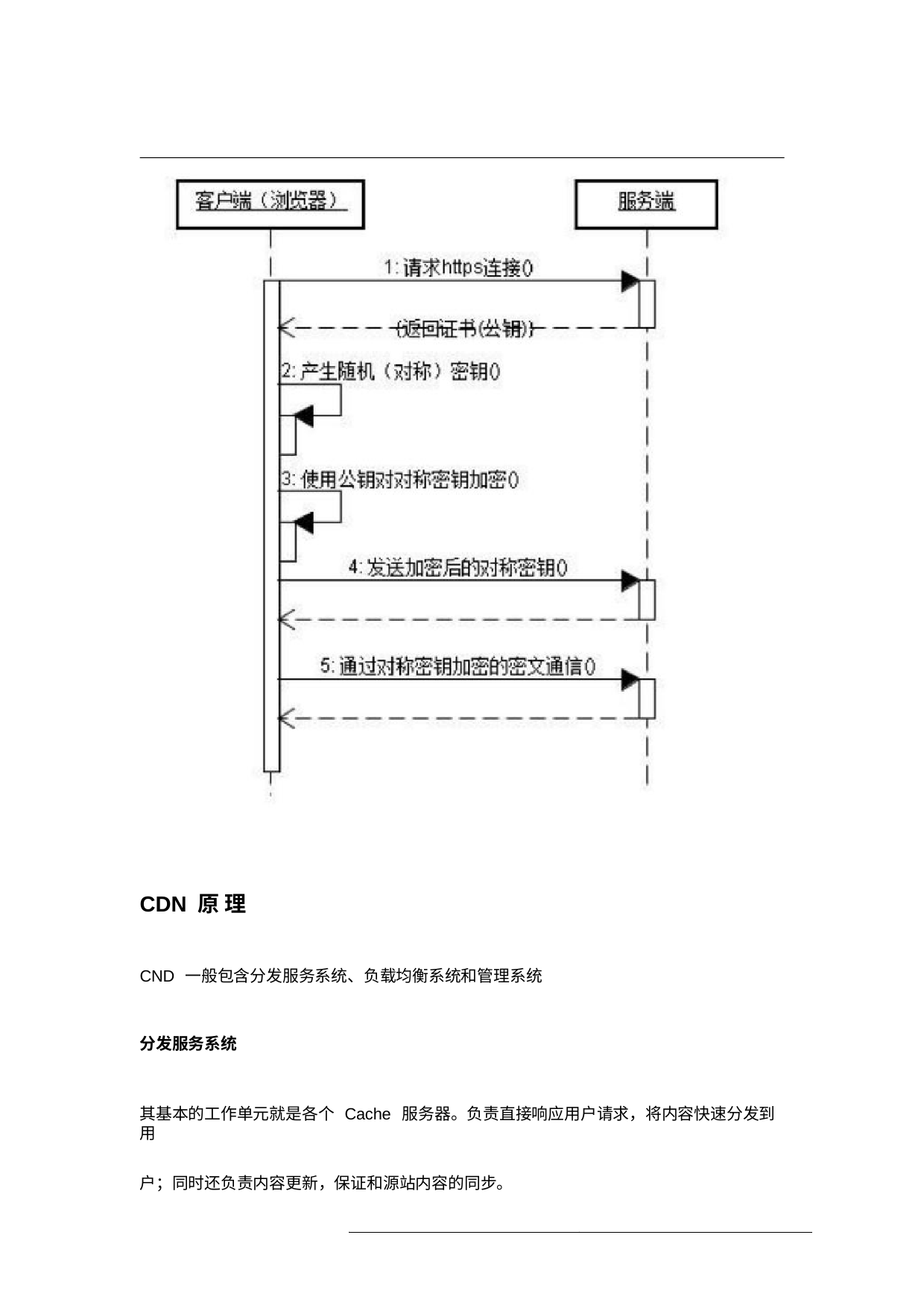

CDN 原 理

CND 一般包含分发服务系统、负载均衡系统和管理系统
分发服务系统
其基本的工作单元就是各个 Cache 服务器。负责直接响应用户请求，将内容快速分发到用

户；同时还负责内容更新，保证和源站内容的同步。